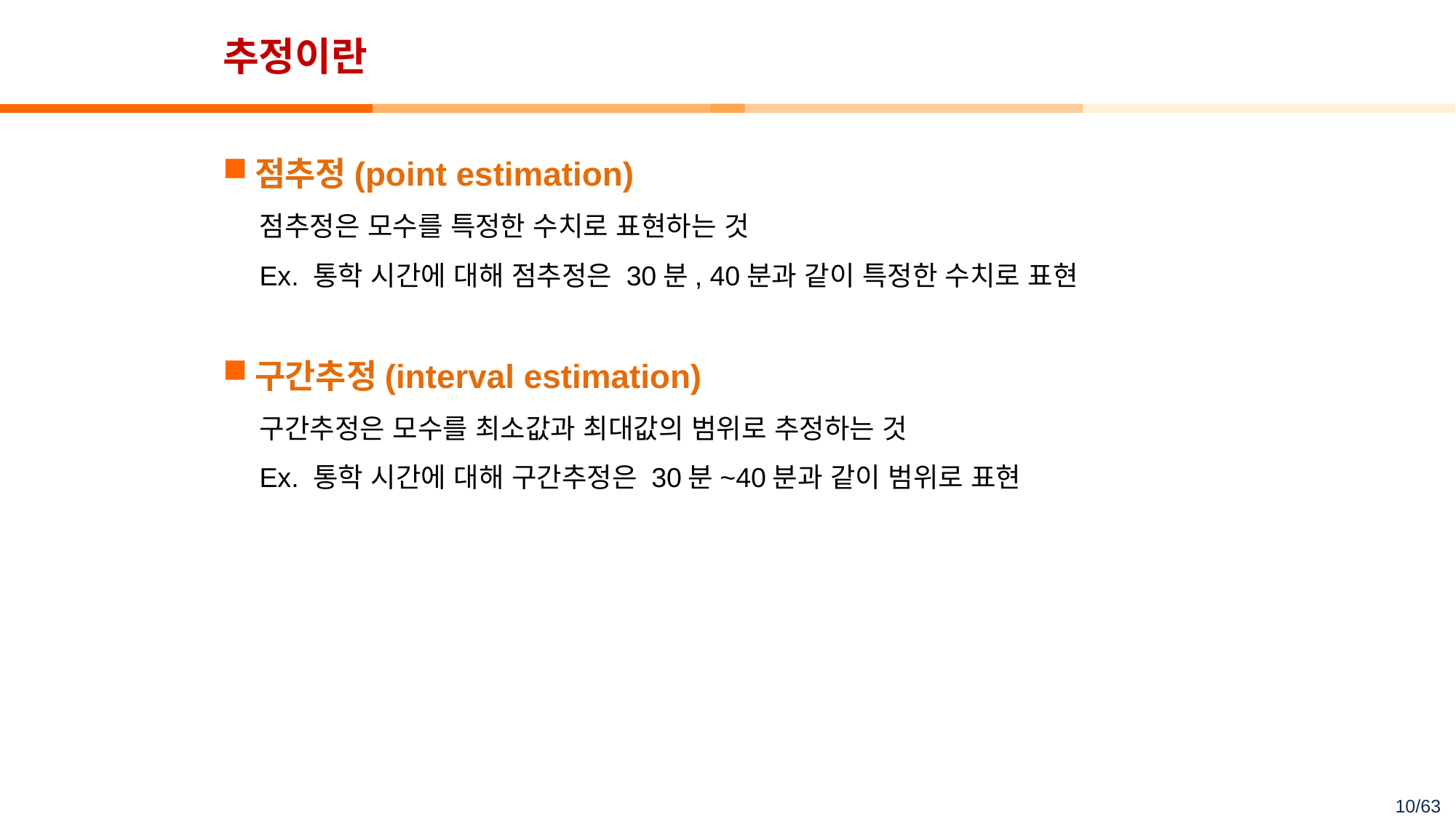

# 추정이란
점추정(point estimation)
점추정은 모수를 특정한 수치로 표현하는 것
Ex. 통학 시간에 대해 점추정은 30분, 40분과 같이 특정한 수치로 표현

구간추정(interval estimation)
구간추정은 모수를 최소값과 최대값의 범위로 추정하는 것
Ex. 통학 시간에 대해 구간추정은 30분~40분과 같이 범위로 표현